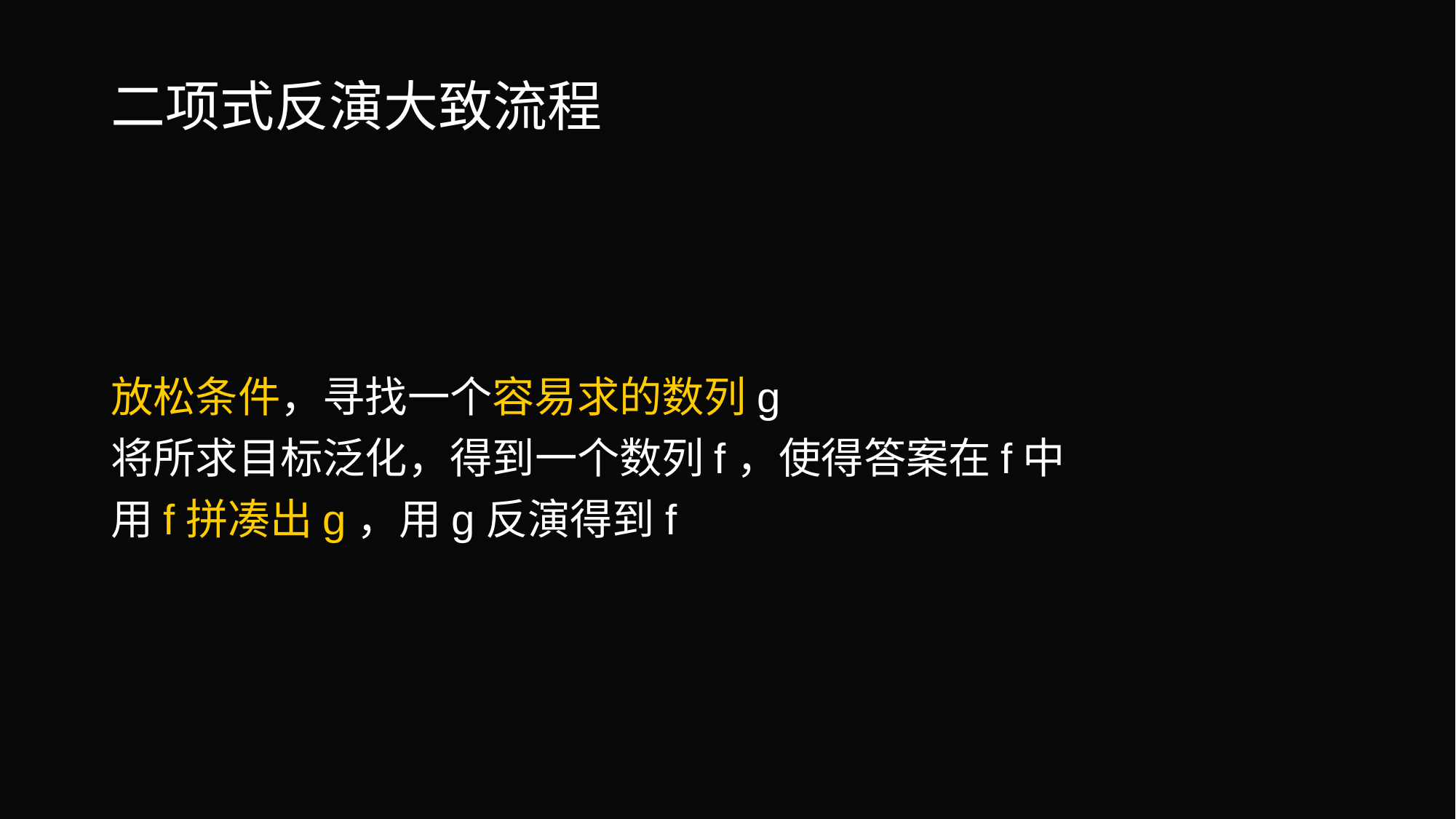

# 二项式反演大致流程
放松条件，寻找一个容易求的数列g
将所求目标泛化，得到一个数列f，使得答案在f中
用f拼凑出g，用g反演得到f